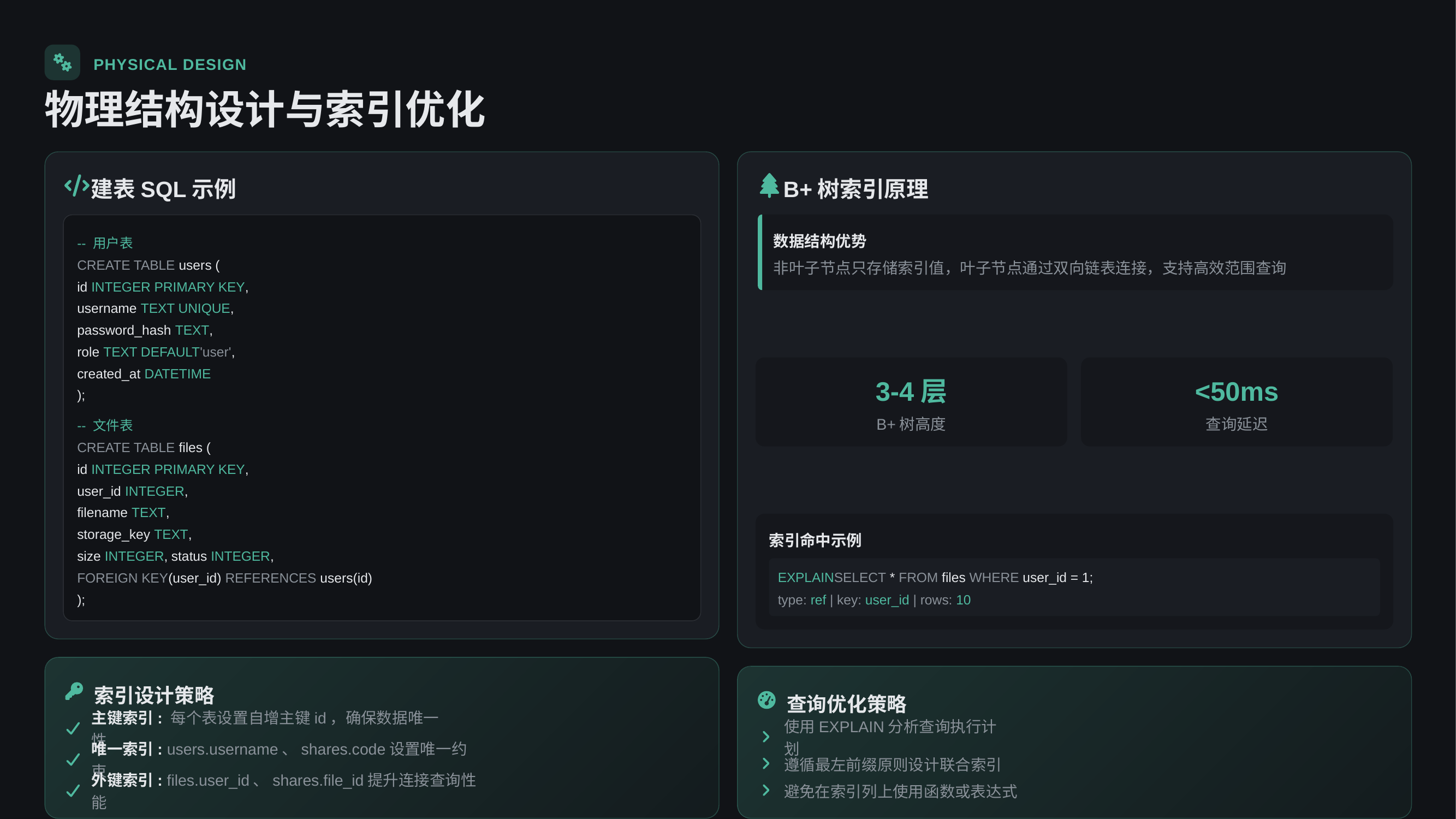

PHYSICAL DESIGN

物理结构设计与索引优化

建表SQL示例
B+树索引原理

数据结构优势
-- 用户表
CREATE TABLE users (
非叶子节点只存储索引值，叶子节点通过双向链表连接，支持高效范围查询
id INTEGER PRIMARY KEY,
username TEXT UNIQUE,
password_hash TEXT,
role TEXT DEFAULT'user',

created_at DATETIME
3-4层
<50ms
);
B+树高度
查询延迟
-- 文件表
CREATE TABLE files (
id INTEGER PRIMARY KEY,
user_id INTEGER,
filename TEXT,

storage_key TEXT,
索引命中示例
size INTEGER, status INTEGER,

FOREIGN KEY(user_id) REFERENCES users(id)
EXPLAINSELECT * FROM files WHERE user_id = 1;
);
type: ref | key: user_id | rows: 10

索引设计策略

查询优化策略

主键索引: 每个表设置自增主键id，确保数据唯一性

使用EXPLAIN分析查询执行计划

唯一索引: users.username、shares.code设置唯一约束

遵循最左前缀原则设计联合索引

外键索引: files.user_id、shares.file_id提升连接查询性能
避免在索引列上使用函数或表达式